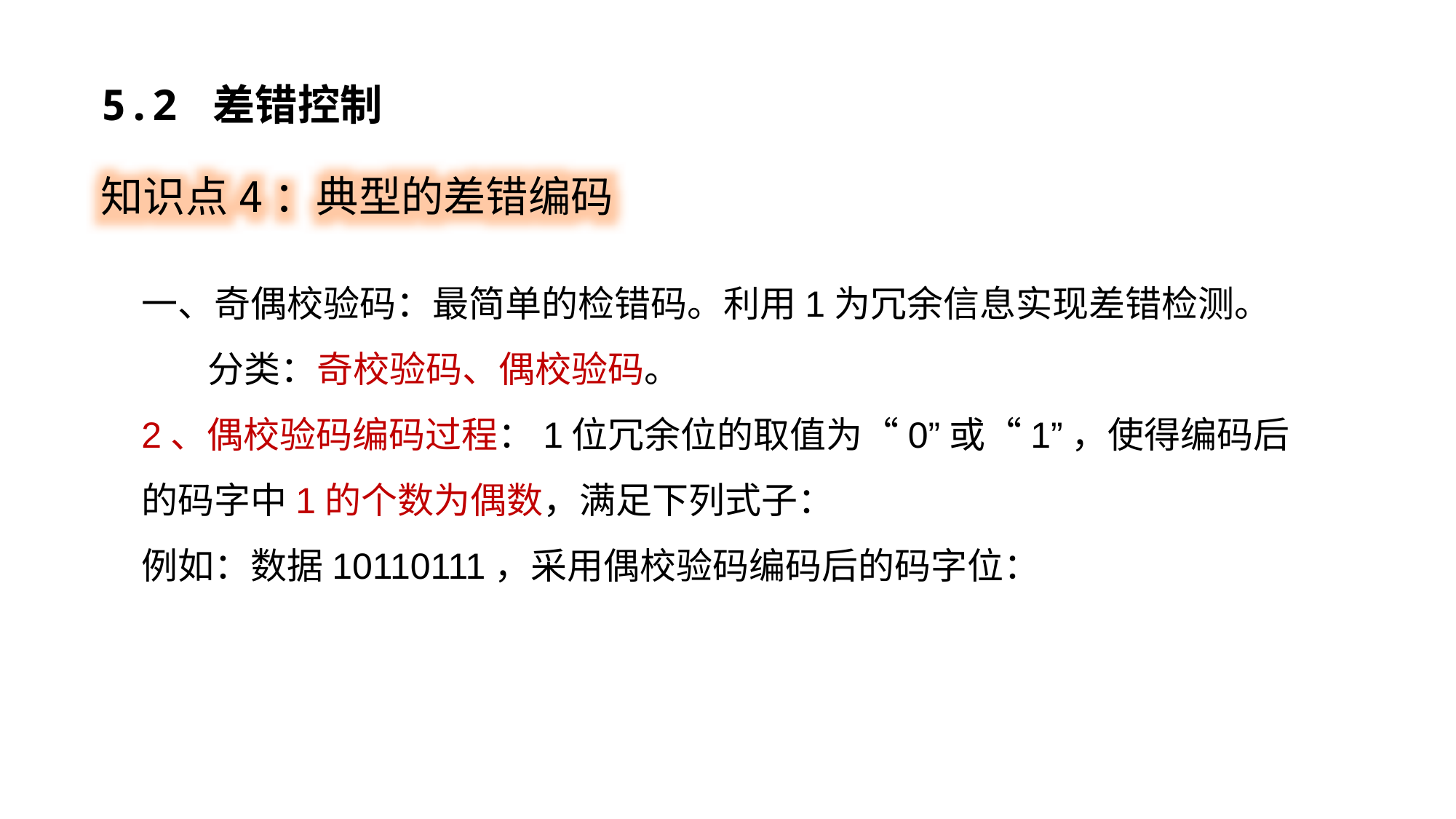

5.2 差错控制
知识点4：典型的差错编码
一、奇偶校验码：最简单的检错码。利用1为冗余信息实现差错检测。
       分类：奇校验码、偶校验码。
2、偶校验码编码过程：1位冗余位的取值为“0”或“1”，使得编码后的码字中1的个数为偶数，满足下列式子：
例如：数据10110111，采用偶校验码编码后的码字位：